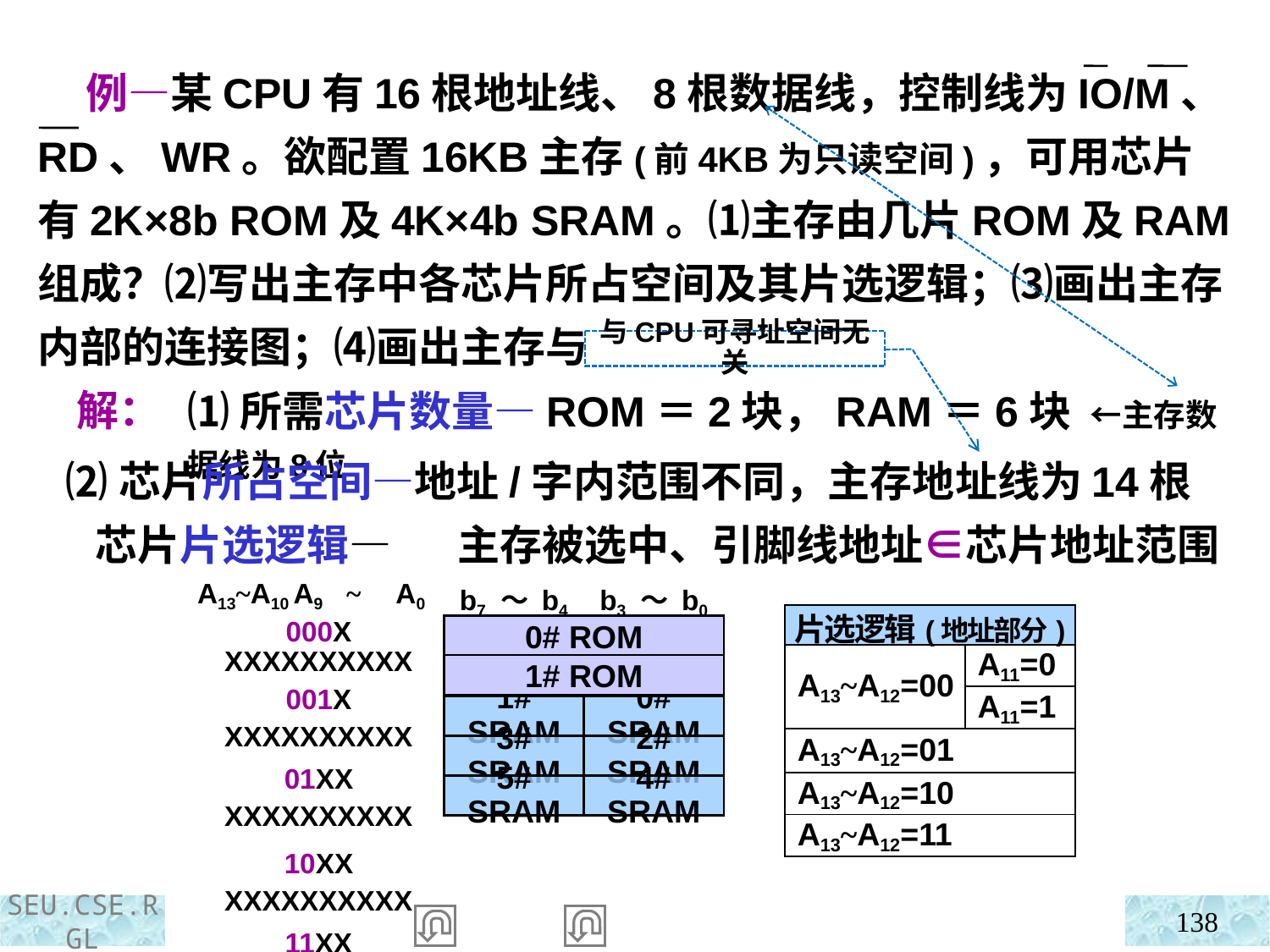

例—某CPU有16根地址线、8根数据线，控制线为IO/M、RD、WR。欲配置16KB主存(前4KB为只读空间)，可用芯片有2K×8b ROM及4K×4b SRAM。⑴主存由几片ROM及RAM组成？⑵写出主存中各芯片所占空间及其片选逻辑；⑶画出主存内部的连接图；⑷画出主存与CPU的连接图。
   解：

与CPU可寻址空间无关
⑴所需芯片数量—ROM＝2块，RAM＝6块  ←主存数据线为8位
   ⑵芯片所占空间—地址/字内范围不同，主存地址线为14根
     芯片片选逻辑—
主存被选中、引脚线地址∈芯片地址范围
b7 ～ b4
b3 ～ b0
0# ROM
1# ROM
1# SRAM
0# SRAM
3# SRAM
2# SRAM
5# SRAM
4# SRAM
A13~A10 A9   ~     A0

000X XXXXXXXXXX
001X XXXXXXXXXX
01XX XXXXXXXXXX
10XX XXXXXXXXXX
11XX XXXXXXXXXX
| 片选逻辑(地址部分) |  |
| --- | --- |
| A13~A12=00 | A11=0 |
|  | A11=1 |
| A13~A12=01 |  |
| A13~A12=10 |  |
| A13~A12=11 |  |
138